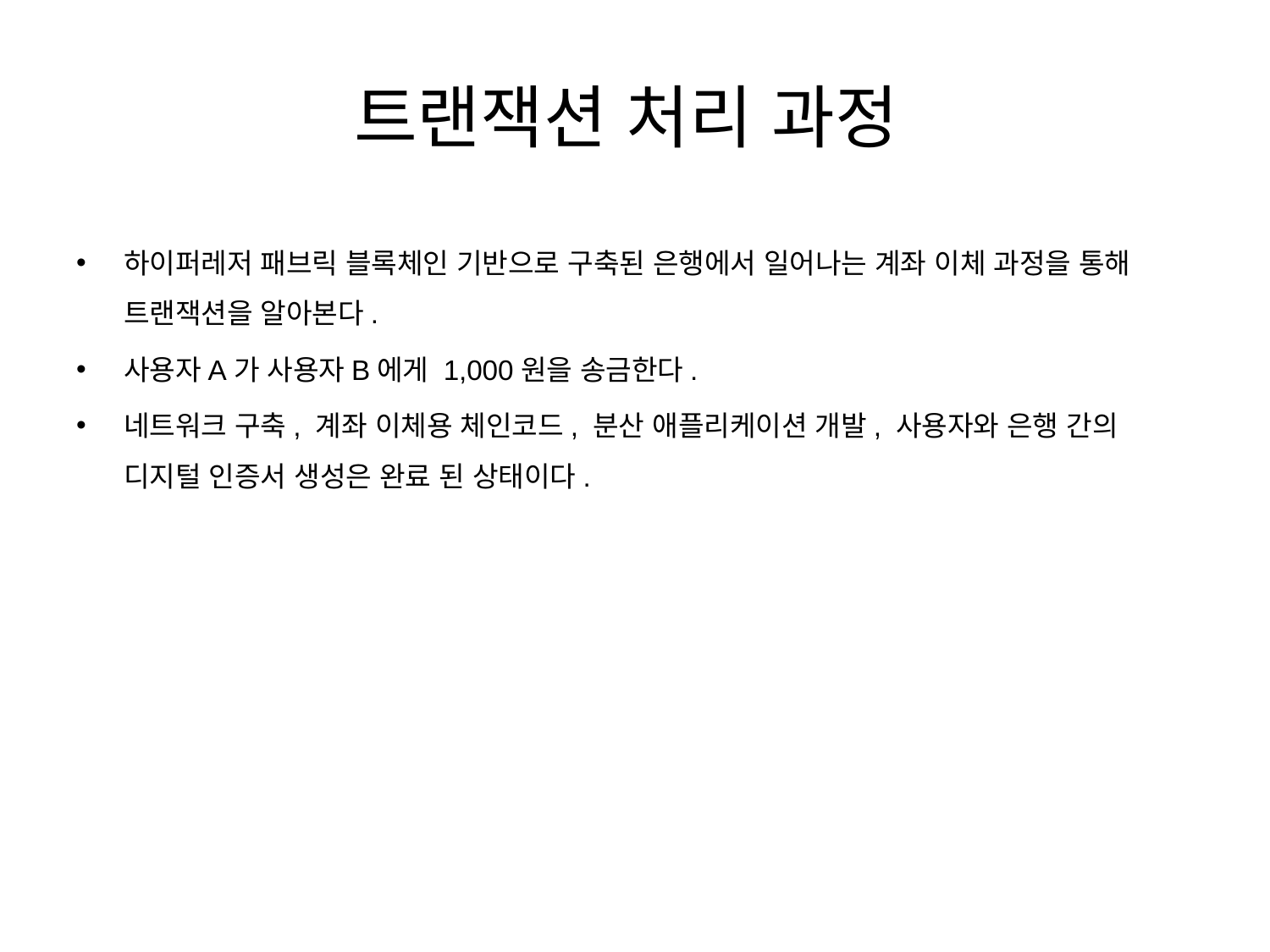

# 트랜잭션 처리 과정
하이퍼레저 패브릭 블록체인 기반으로 구축된 은행에서 일어나는 계좌 이체 과정을 통해 트랜잭션을 알아본다.
사용자A가 사용자B에게 1,000원을 송금한다.
네트워크 구축, 계좌 이체용 체인코드, 분산 애플리케이션 개발, 사용자와 은행 간의 디지털 인증서 생성은 완료 된 상태이다.